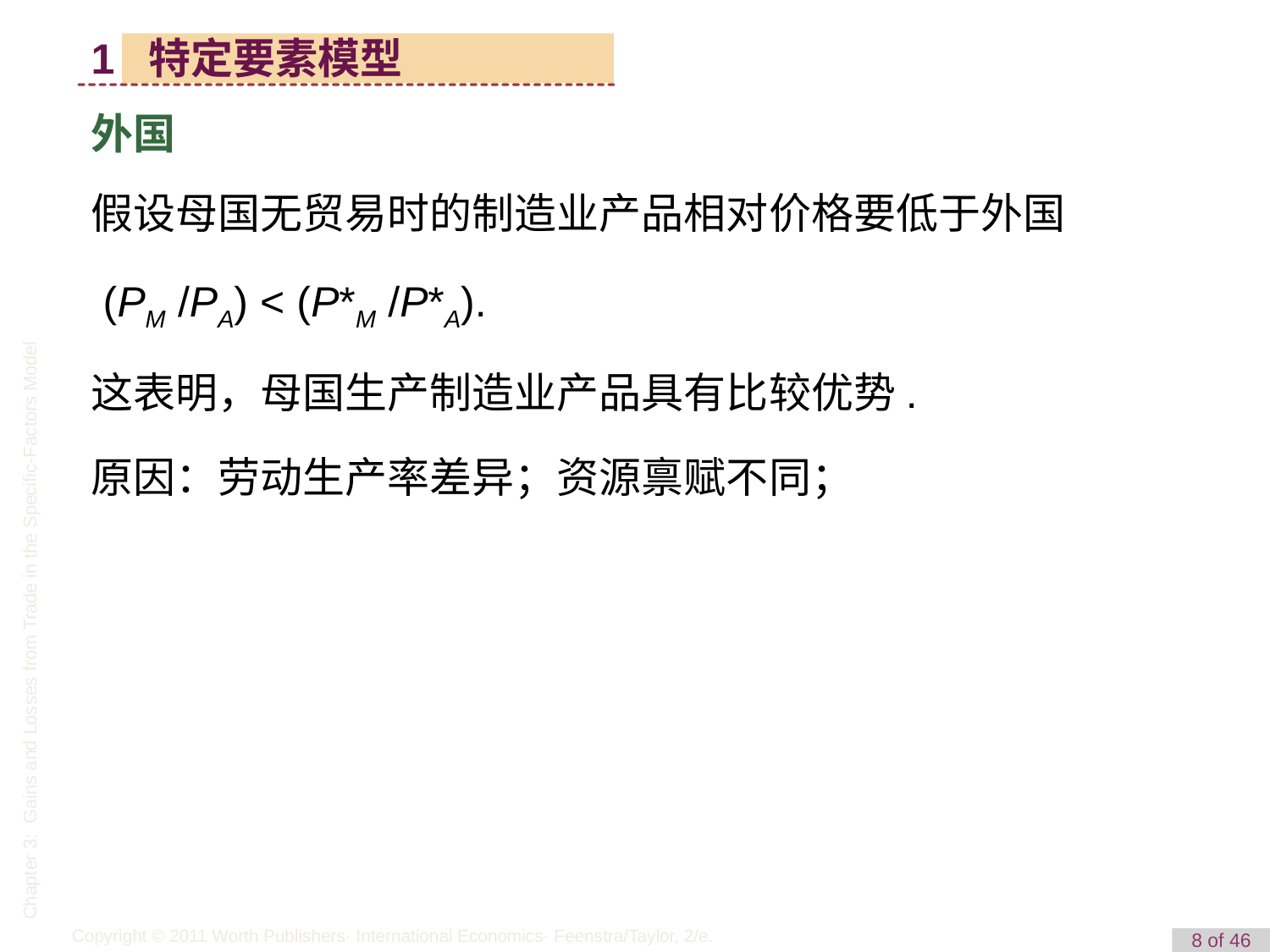

1  特定要素模型

外国
假设母国无贸易时的制造业产品相对价格要低于外国
 (PM /PA) < (P*M /P*A).
这表明，母国生产制造业产品具有比较优势.
原因：劳动生产率差异；资源禀赋不同；